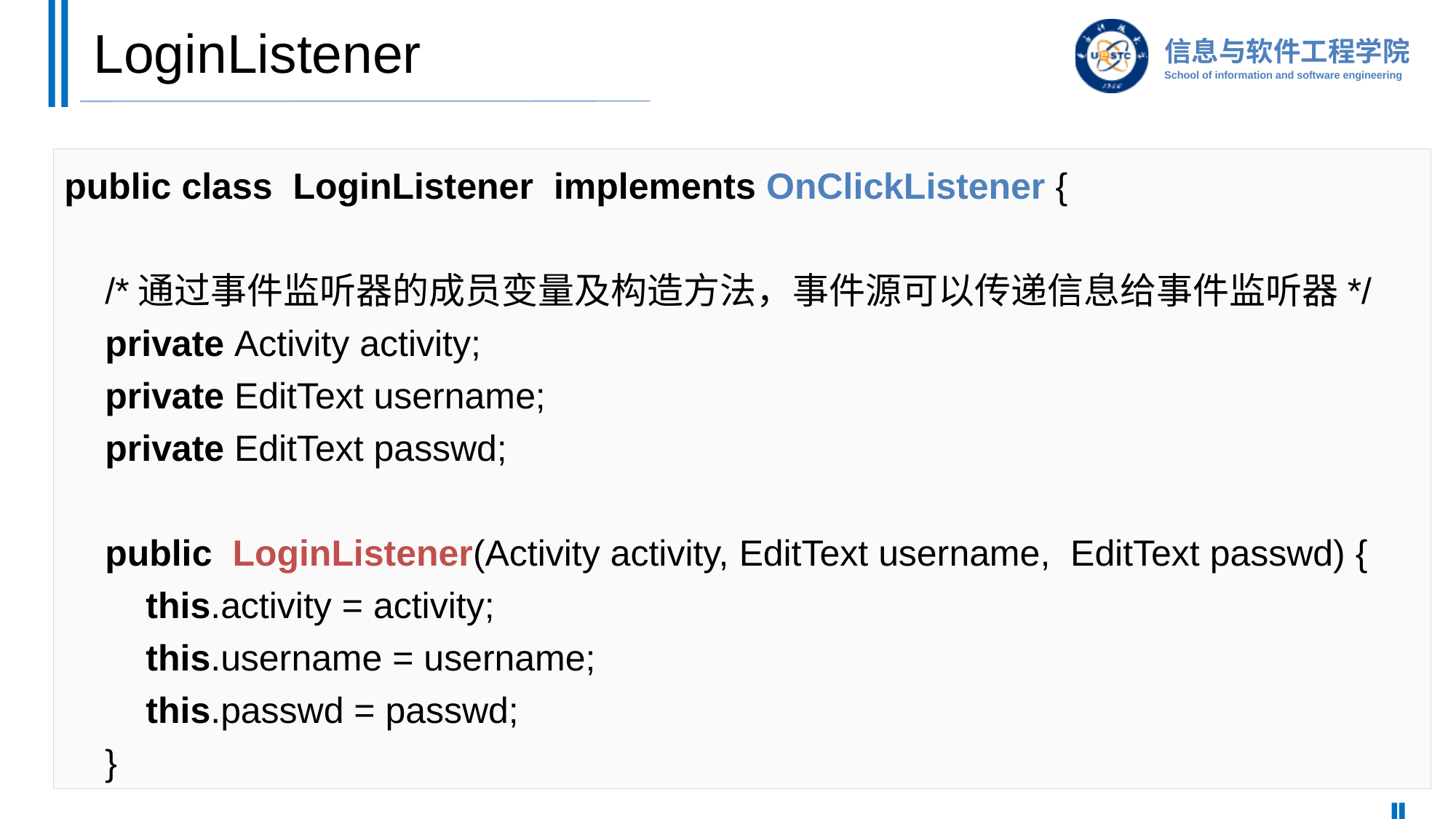

# LoginListener
public class  LoginListener  implements OnClickListener {

    /*通过事件监听器的成员变量及构造方法，事件源可以传递信息给事件监听器*/
    private Activity activity;
    private EditText username;
    private EditText passwd;

    public  LoginListener(Activity activity, EditText username,  EditText passwd) {
        this.activity = activity;
        this.username = username;
        this.passwd = passwd;
    }
46